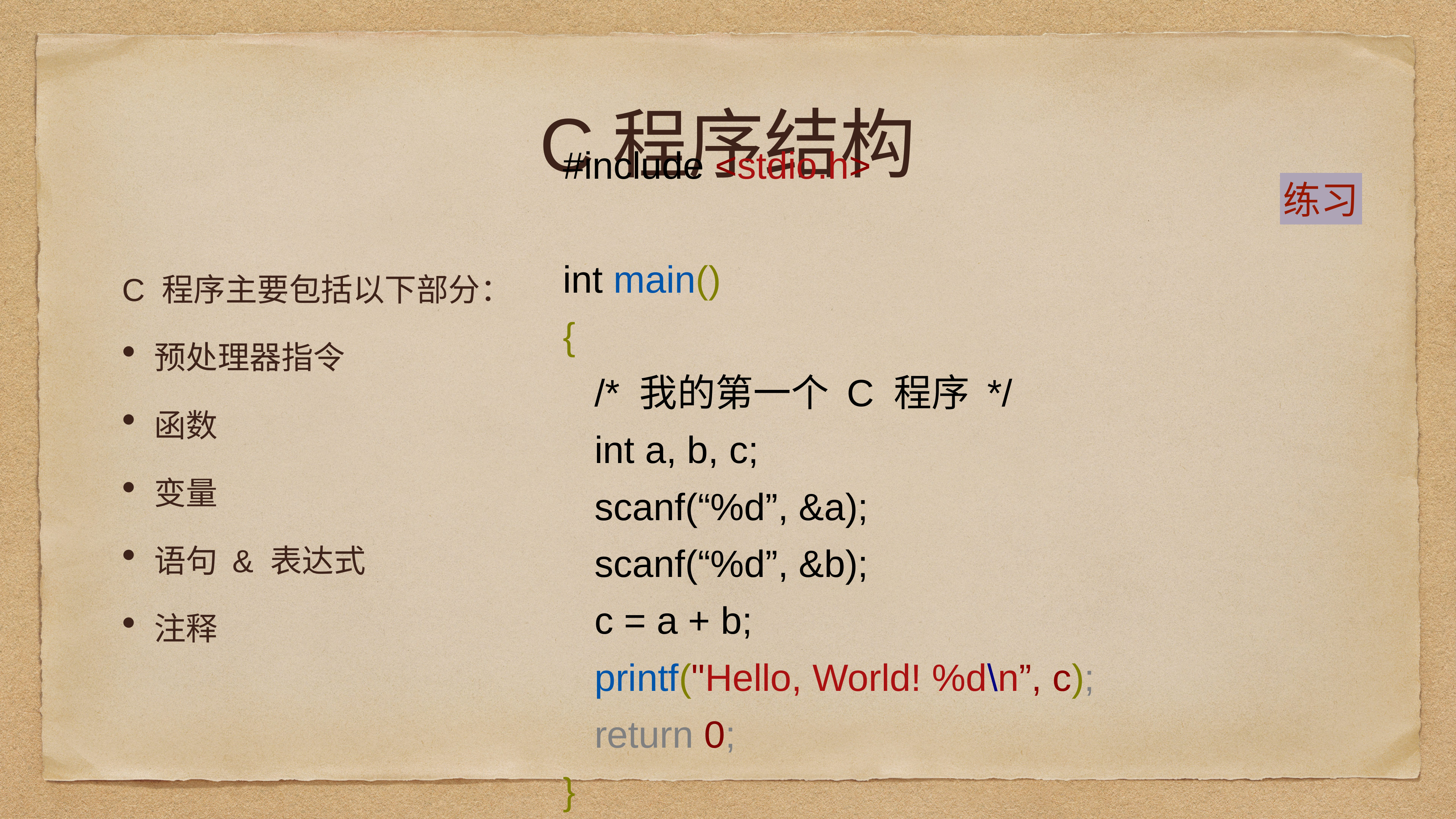

# C程序结构
练习
#include <stdio.h>

int main()
{
   /* 我的第一个 C 程序 */
   int a, b, c;
   scanf(“%d”, &a);
   scanf(“%d”, &b);
   c = a + b;
   printf("Hello, World! %d\n”, c);
   return 0;
}
C 程序主要包括以下部分：
预处理器指令
函数
变量
语句 & 表达式
注释